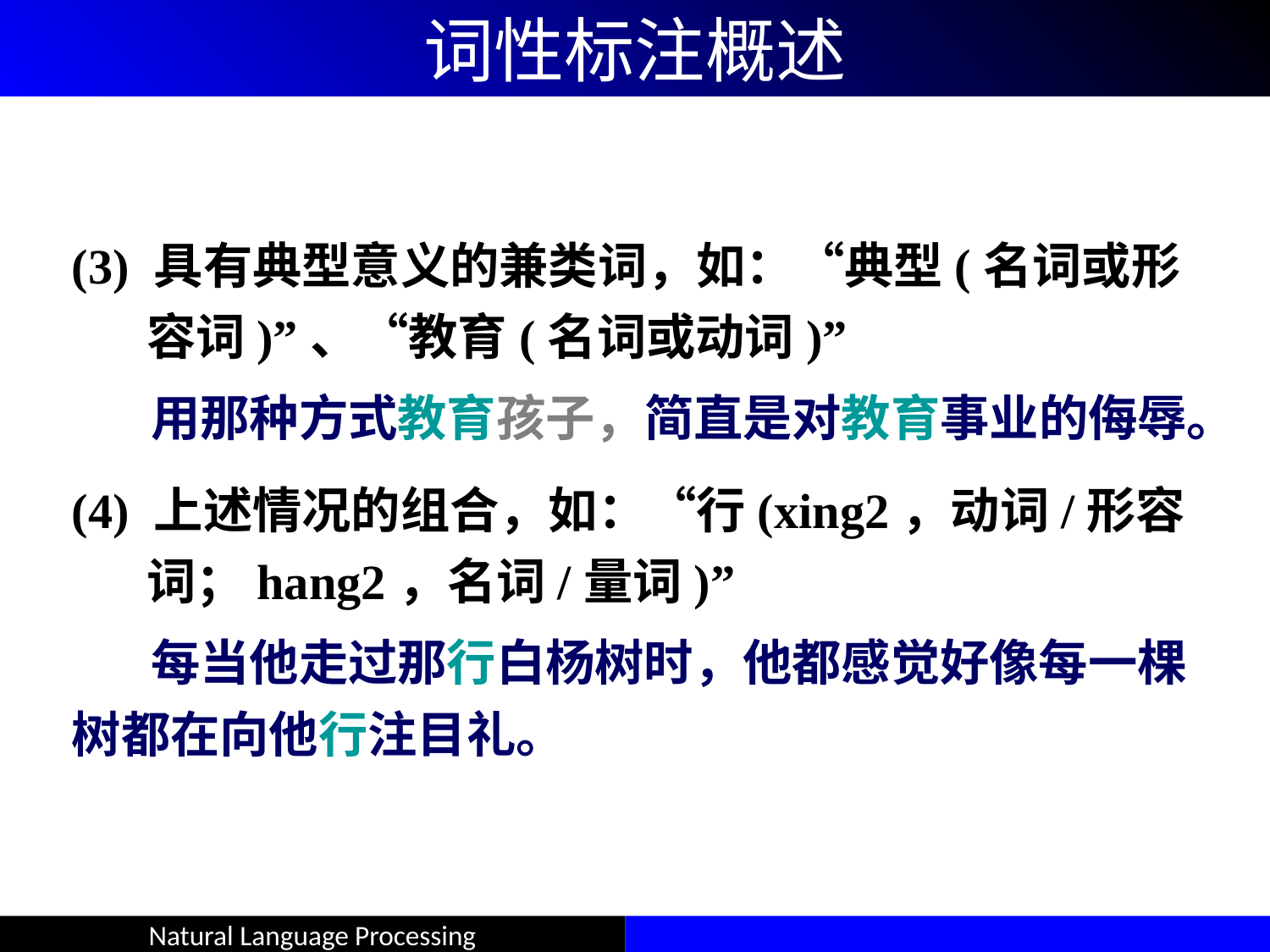

# 词性标注概述
(3) 具有典型意义的兼类词，如：“典型(名词或形容词)”、“教育(名词或动词)”
      用那种方式教育孩子，简直是对教育事业的侮辱。
(4) 上述情况的组合，如：“行(xing2，动词/形容词；hang2，名词/量词)”
      每当他走过那行白杨树时，他都感觉好像每一棵树都在向他行注目礼。